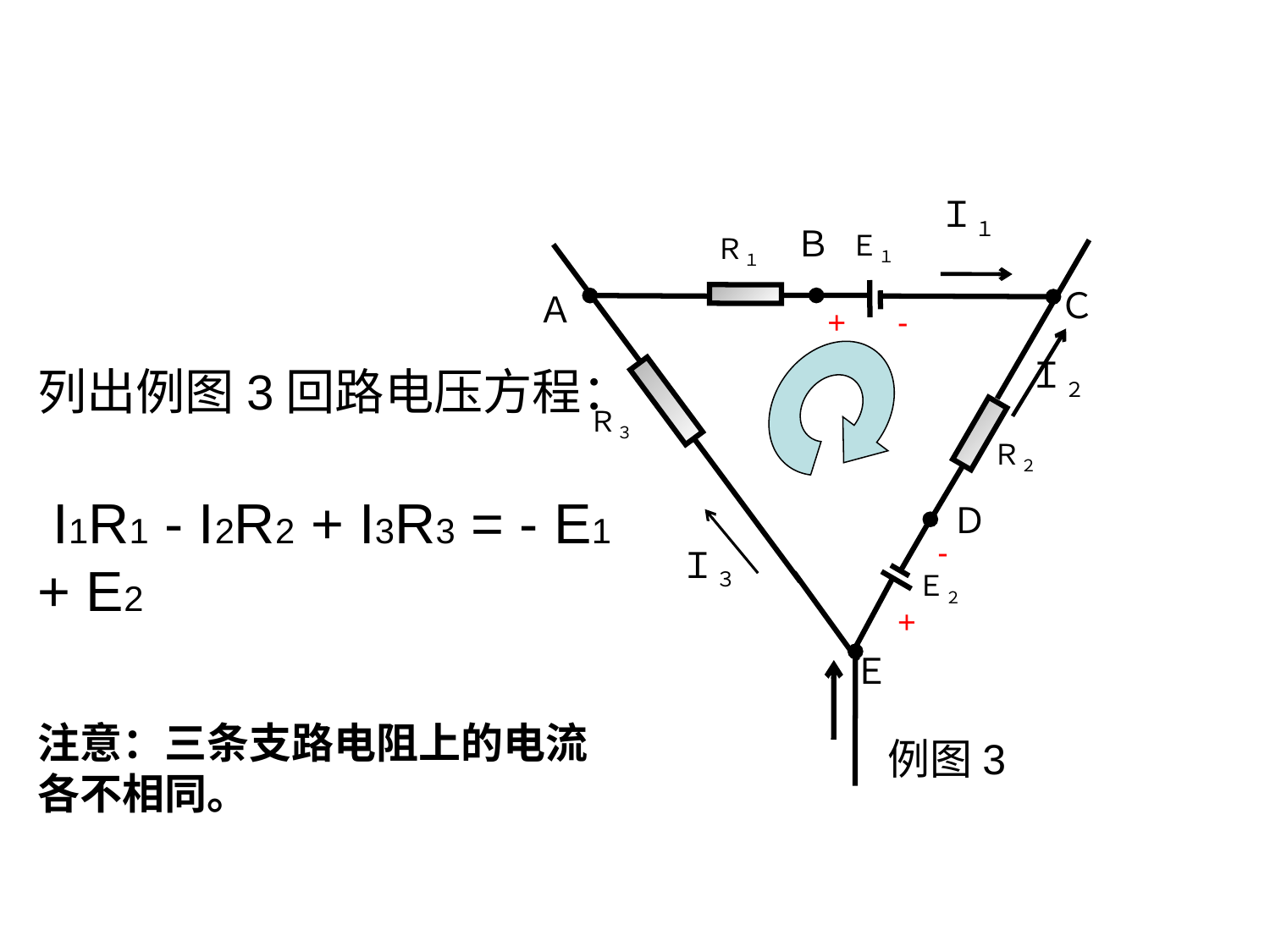

川庆培训中心、四川石油学校
CCDC Training Center、Sichuan Petroleum School
Ｉ１
Ｂ
Ｅ１
Ｒ１

Ｉ２
Ｒ３

Ｒ２

Ｄ

Ｉ３

Ｅ２

Ｅ

Ｃ
Ａ

列出例图3回路电压方程：

 I1R1 - I2R2 + I3R3 = - E1 + E2

注意：三条支路电阻上的电流各不相同。
+
-

-
+
例图3